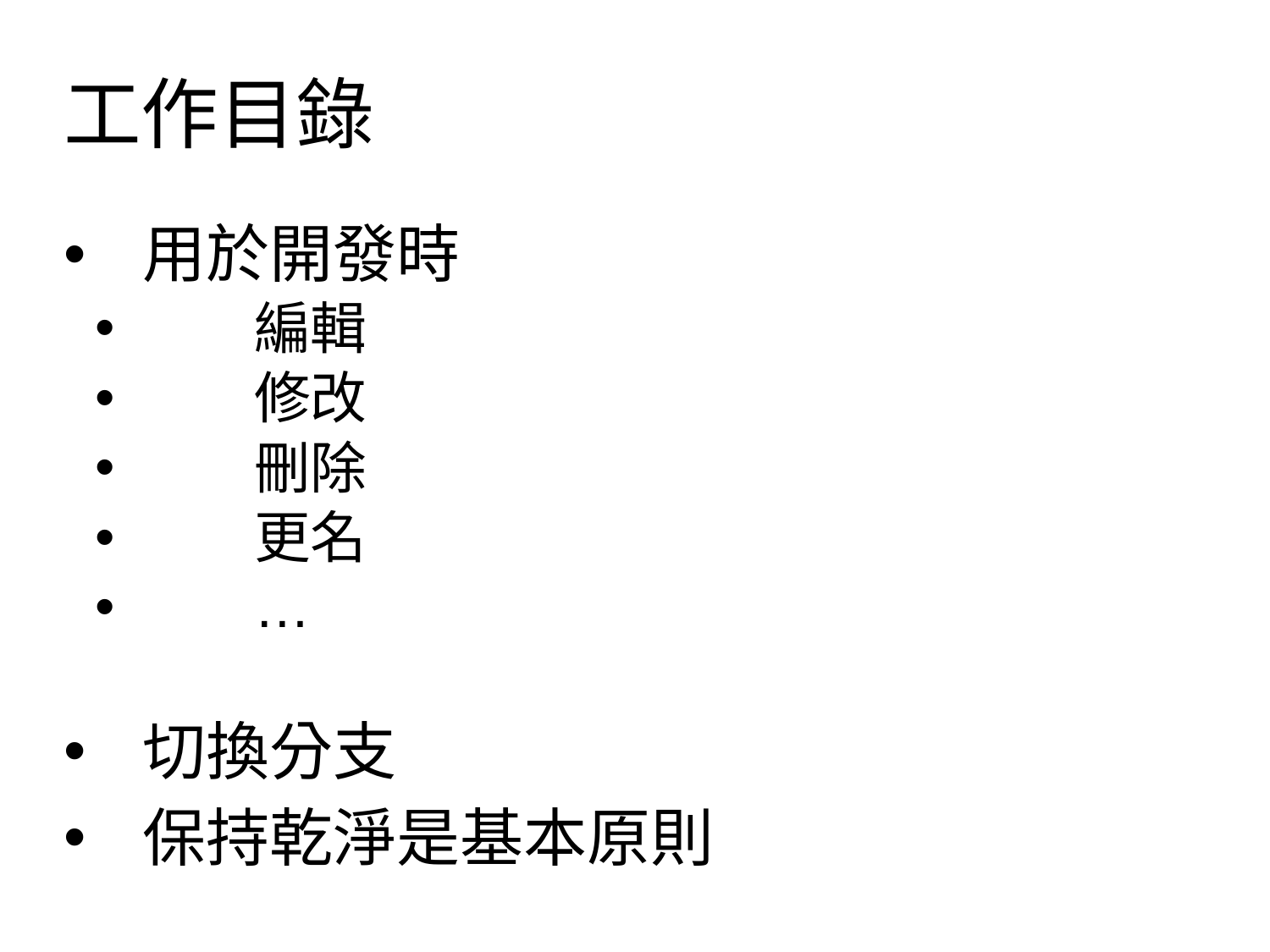

# 工作目錄
用於開發時
	編輯
	修改
	刪除
	更名
	…

切換分支
保持乾淨是基本原則